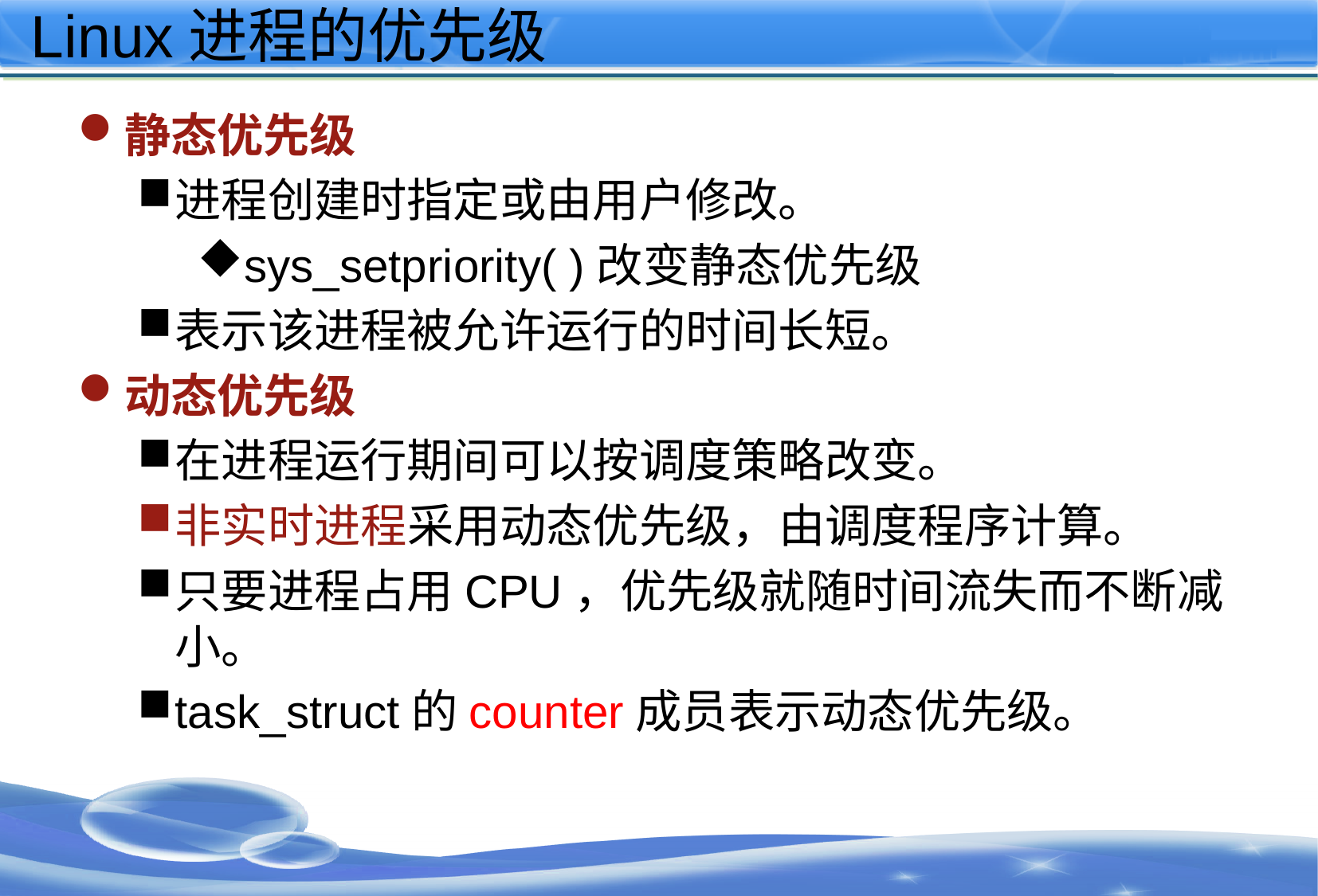

# Linux进程的优先级
静态优先级
进程创建时指定或由用户修改。
sys_setpriority( )改变静态优先级
表示该进程被允许运行的时间长短。
动态优先级
在进程运行期间可以按调度策略改变。
非实时进程采用动态优先级，由调度程序计算。
只要进程占用CPU，优先级就随时间流失而不断减小。
task_struct的counter成员表示动态优先级。